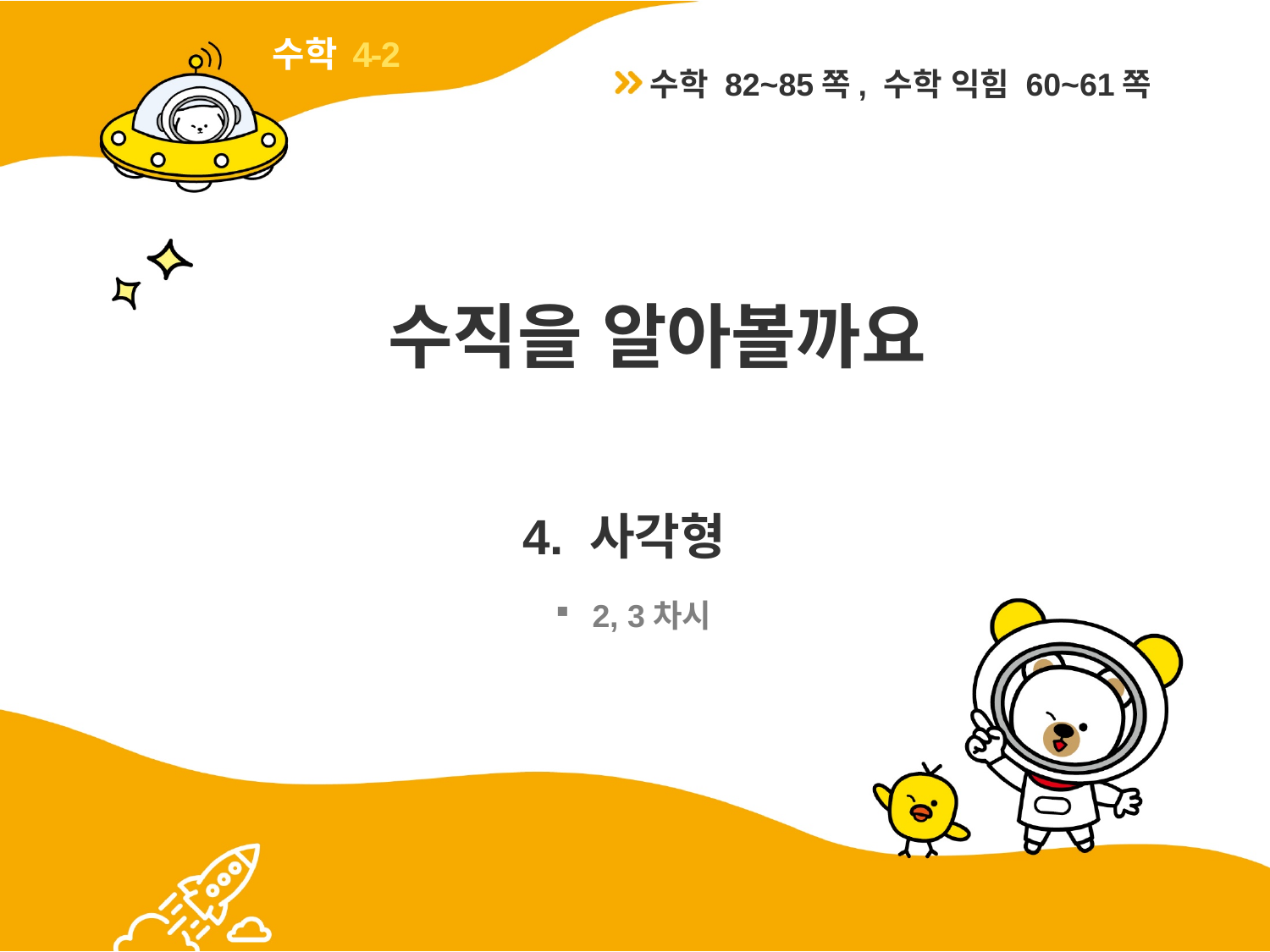

4-2
수학 82~85쪽, 수학 익힘 60~61쪽
# 수직을 알아볼까요
4. 사각형
2, 3차시